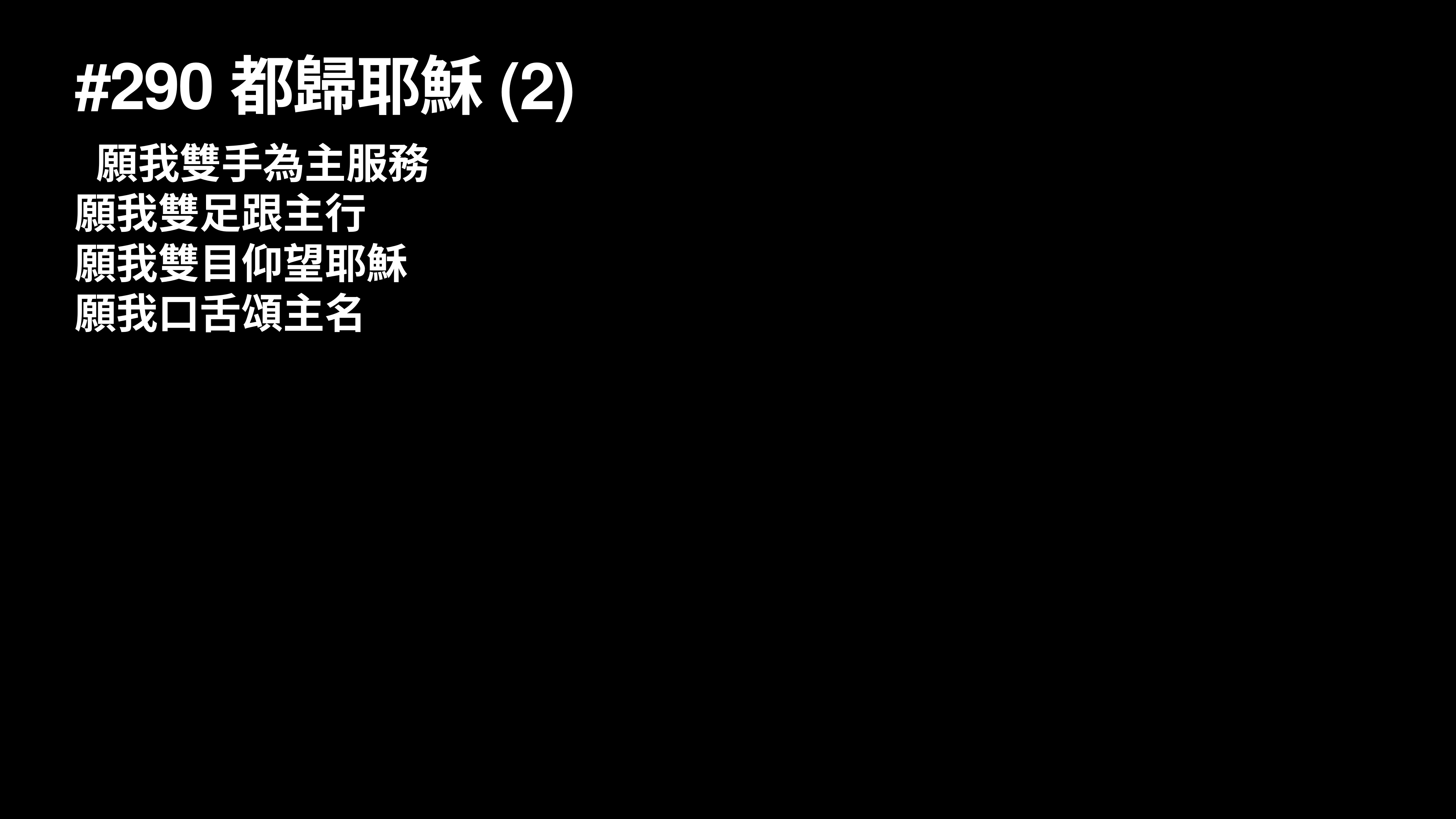

# #290都歸耶穌(2)
 願我雙手為主服務
願我雙足跟主行
願我雙目仰望耶穌
願我口舌頌主名